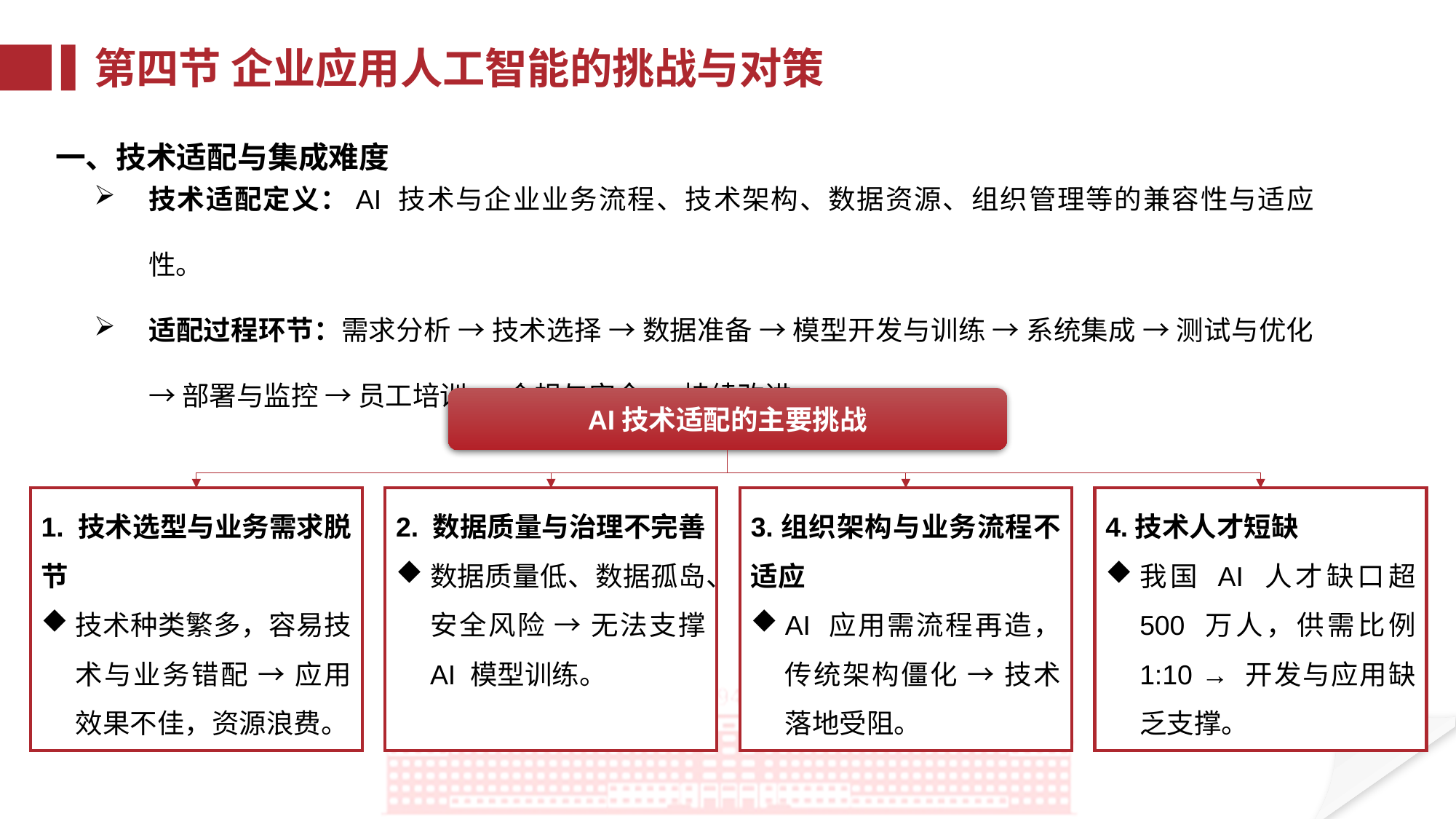

第四节 企业应用人工智能的挑战与对策
一、技术适配与集成难度
技术适配定义：AI 技术与企业业务流程、技术架构、数据资源、组织管理等的兼容性与适应性。
适配过程环节：需求分析 → 技术选择 → 数据准备 → 模型开发与训练 → 系统集成 → 测试与优化 → 部署与监控 → 员工培训 → 合规与安全 → 持续改进。
AI技术适配的主要挑战
1. 技术选型与业务需求脱节
技术种类繁多，容易技术与业务错配 → 应用效果不佳，资源浪费。
2. 数据质量与治理不完善
数据质量低、数据孤岛、安全风险 → 无法支撑 AI 模型训练。
3.组织架构与业务流程不适应
AI 应用需流程再造，传统架构僵化 → 技术落地受阻。
4.技术人才短缺
我国 AI 人才缺口超 500 万人，供需比例 1:10 → 开发与应用缺乏支撑。